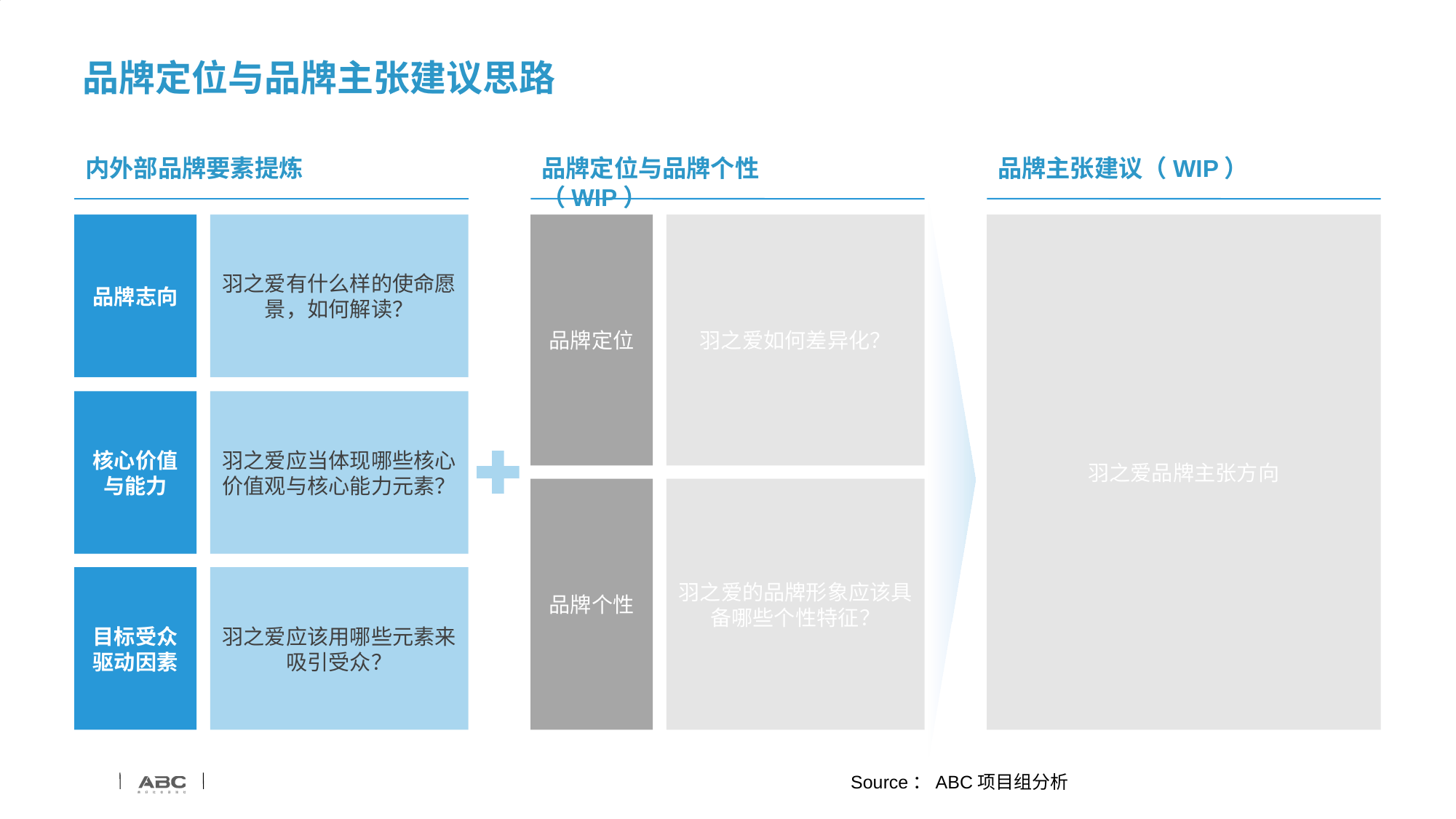

# 品牌定位与品牌主张建议思路
内外部品牌要素提炼
品牌定位与品牌个性（WIP）
品牌主张建议（WIP）
羽之爱品牌主张方向
品牌志向
羽之爱有什么样的使命愿景，如何解读？
品牌定位
羽之爱如何差异化？
核心价值与能力
羽之爱应当体现哪些核心价值观与核心能力元素？

品牌个性
羽之爱的品牌形象应该具备哪些个性特征？
目标受众驱动因素
羽之爱应该用哪些元素来吸引受众？

44
Source：ABC项目组分析